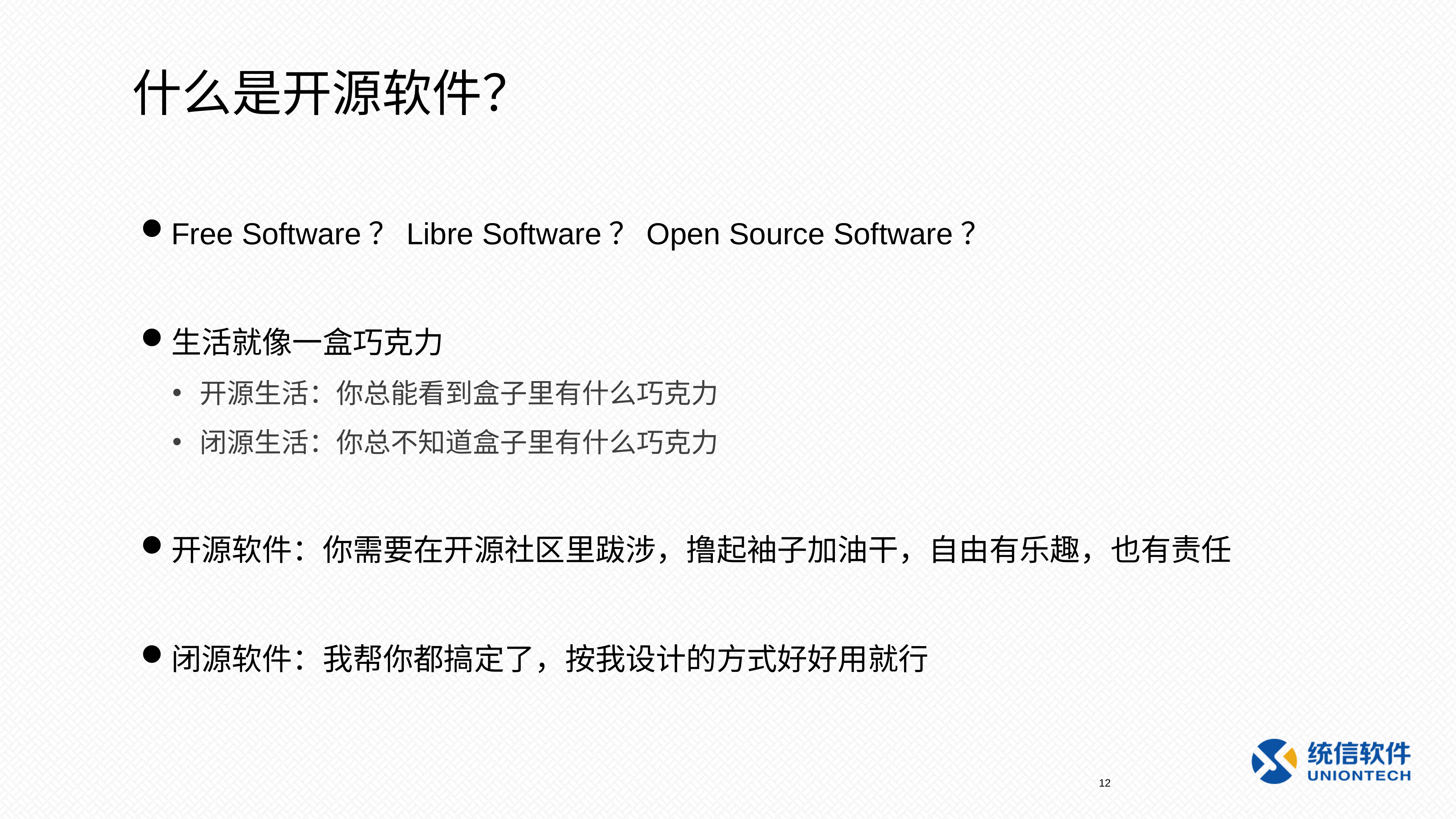

什么是开源软件？

Free Software？Libre Software？Open Source Software？

生活就像一盒巧克力
开源生活：你总能看到盒子里有什么巧克力
闭源生活：你总不知道盒子里有什么巧克力

开源软件：你需要在开源社区里跋涉，撸起袖子加油干，自由有乐趣，也有责任

闭源软件：我帮你都搞定了，按我设计的方式好好用就行
12